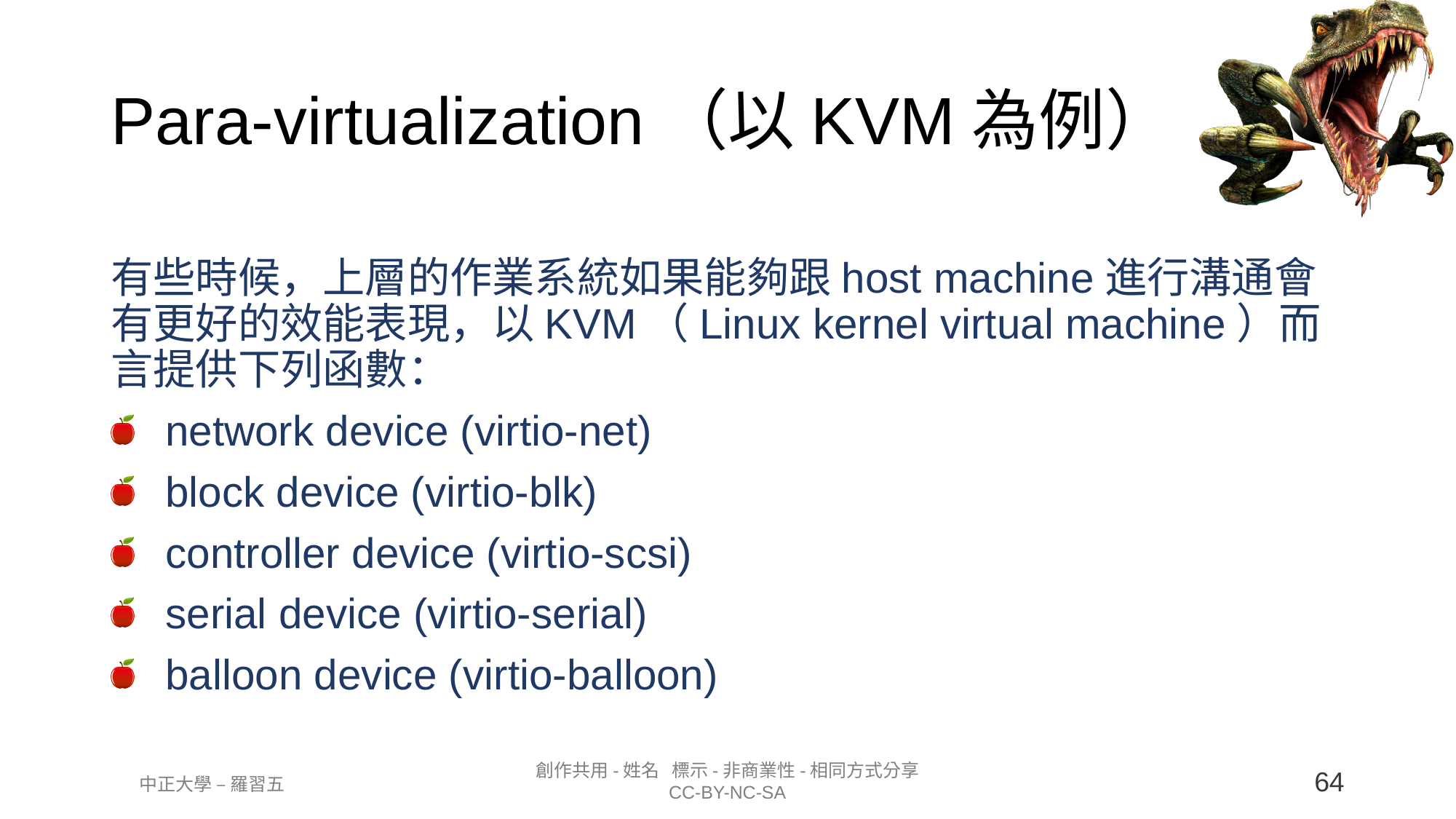

# Para-virtualization（以KVM為例）
有些時候，上層的作業系統如果能夠跟host machine進行溝通會有更好的效能表現，以KVM（Linux kernel virtual machine）而言提供下列函數：
network device (virtio-net)
block device (virtio-blk)
controller device (virtio-scsi)
serial device (virtio-serial)
balloon device (virtio-balloon)